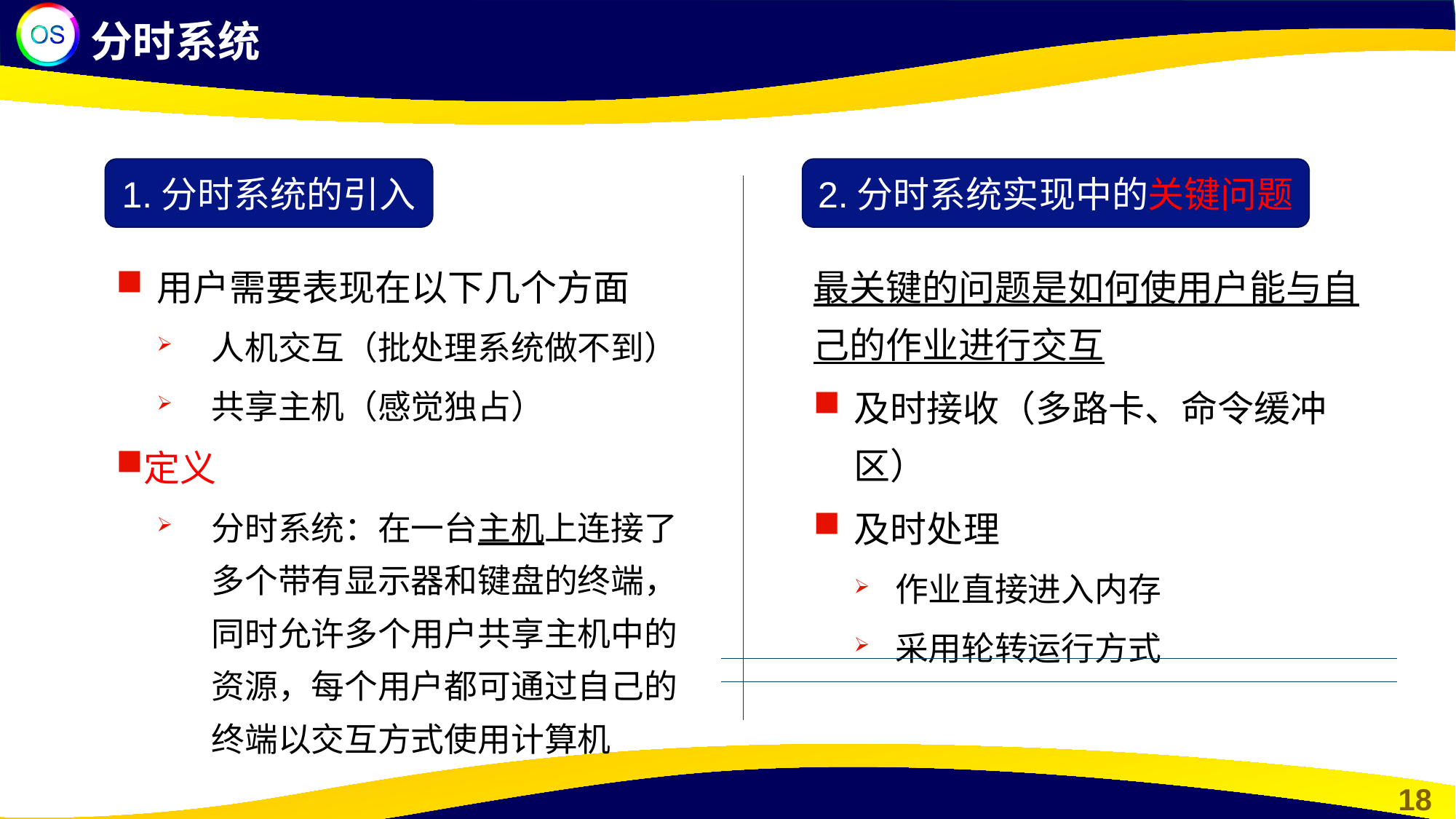

分时系统
1.分时系统的引入
2.分时系统实现中的关键问题
用户需要表现在以下几个方面
人机交互（批处理系统做不到）
共享主机（感觉独占）
定义
分时系统：在一台主机上连接了多个带有显示器和键盘的终端，同时允许多个用户共享主机中的资源，每个用户都可通过自己的终端以交互方式使用计算机
最关键的问题是如何使用户能与自己的作业进行交互
及时接收（多路卡、命令缓冲区）
及时处理
作业直接进入内存
采用轮转运行方式